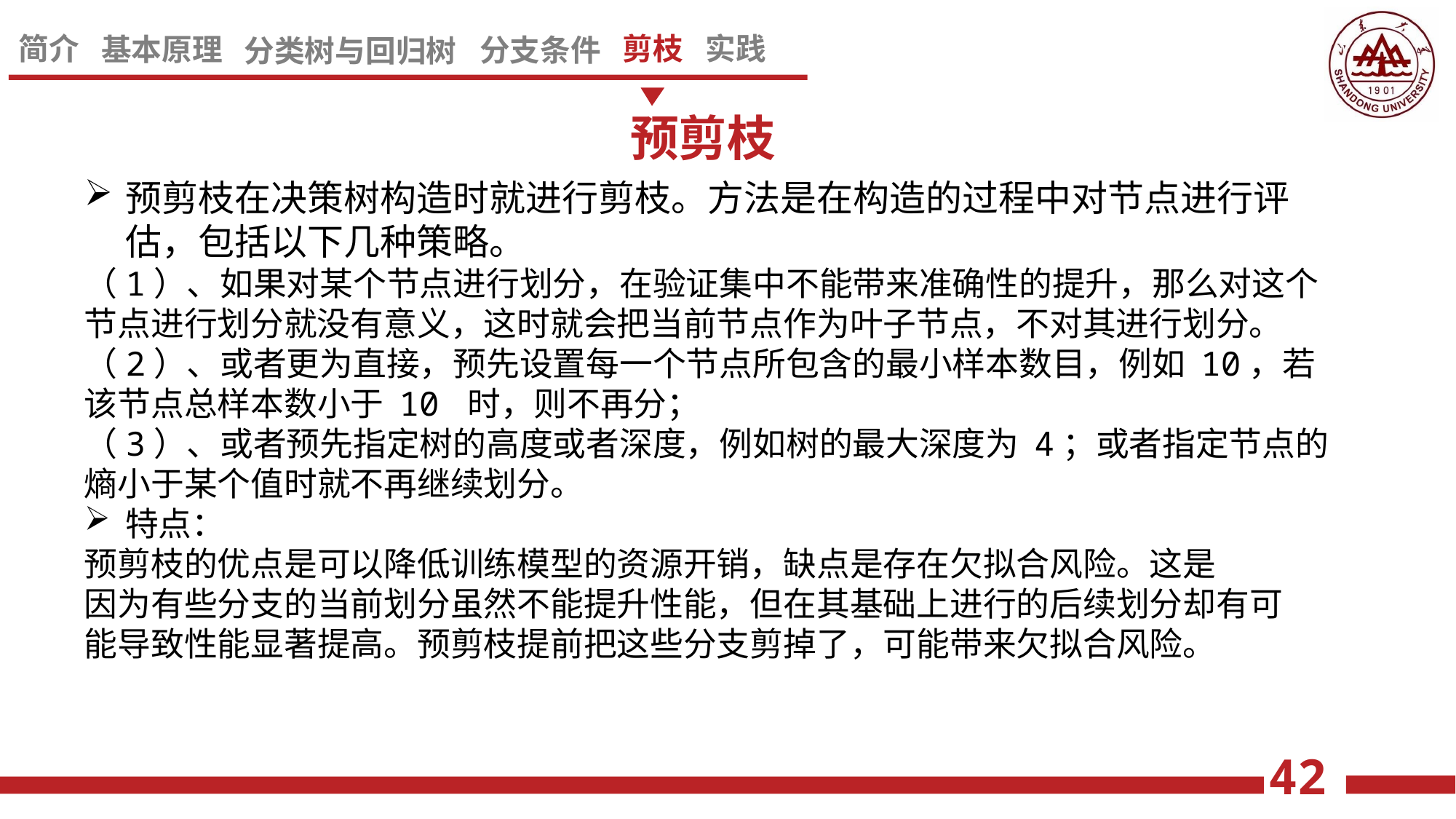

预剪枝
预剪枝在决策树构造时就进行剪枝。方法是在构造的过程中对节点进行评估，包括以下几种策略。
（1）、如果对某个节点进行划分，在验证集中不能带来准确性的提升，那么对这个节点进行划分就没有意义，这时就会把当前节点作为叶子节点，不对其进行划分。
（2）、或者更为直接，预先设置每一个节点所包含的最小样本数目，例如 10，若该节点总样本数小于 10 时，则不再分；
（3）、或者预先指定树的高度或者深度，例如树的最大深度为 4；或者指定节点的熵小于某个值时就不再继续划分。
特点：
预剪枝的优点是可以降低训练模型的资源开销，缺点是存在欠拟合风险。这是
因为有些分支的当前划分虽然不能提升性能，但在其基础上进行的后续划分却有可
能导致性能显著提高。预剪枝提前把这些分支剪掉了，可能带来欠拟合风险。